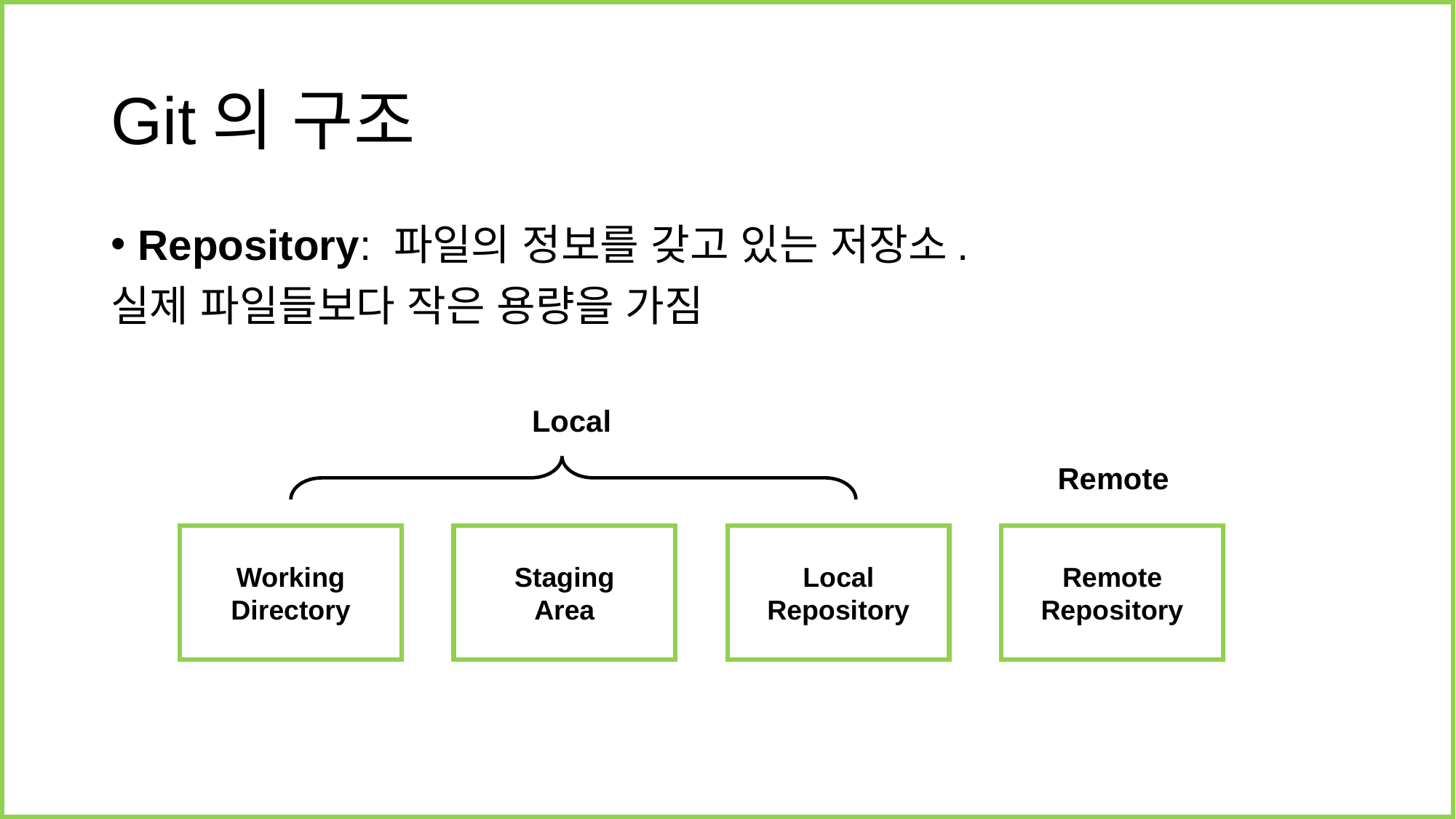

# Git의 구조

Repository: 파일의 정보를 갖고 있는 저장소.
실제 파일들보다 작은 용량을 가짐
Local
Remote
Working
Directory
Remote
Repository
Staging
Area
Local
Repository